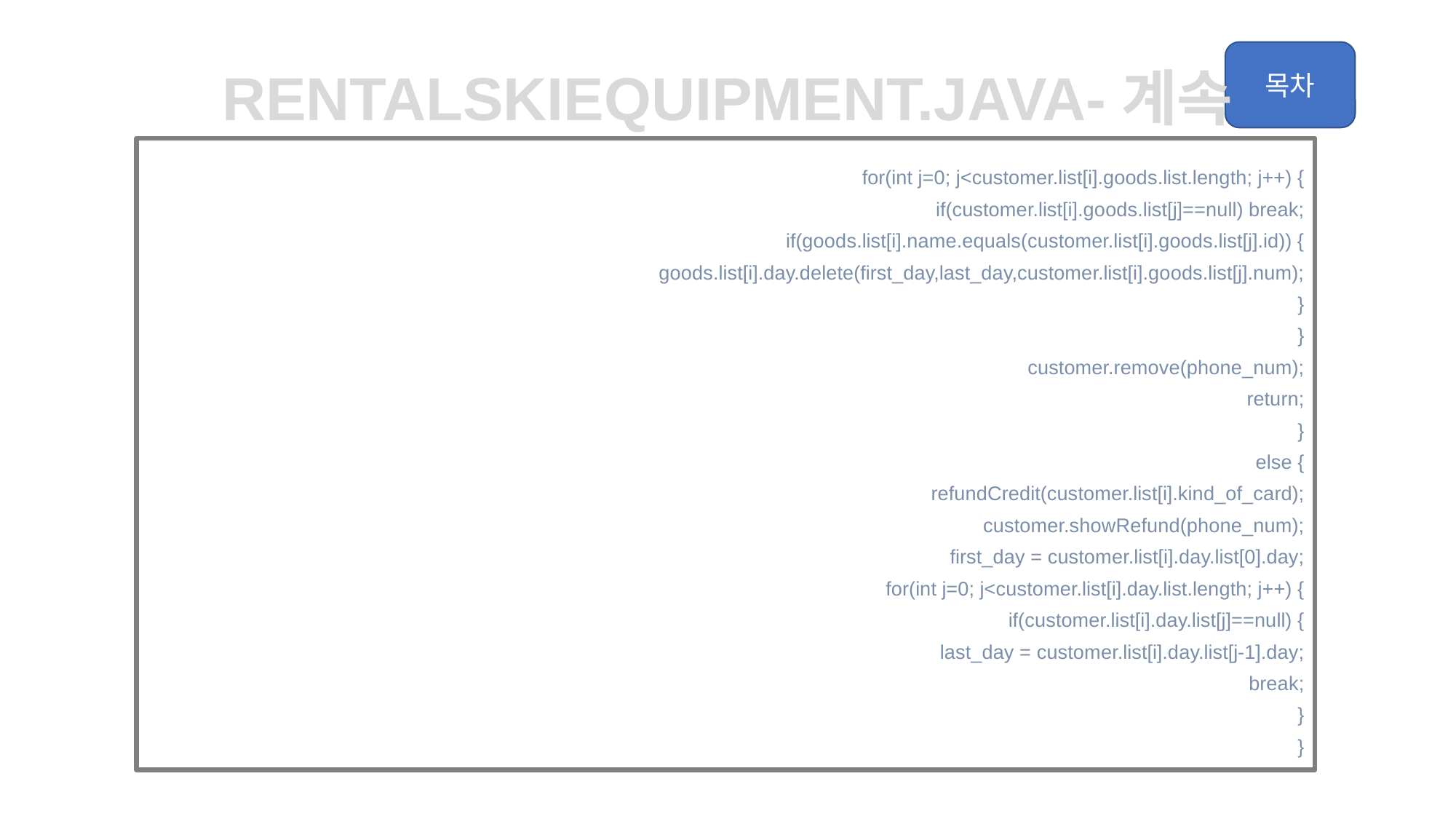

rentalskiequipment.java-계속

						for(int j=0; j<customer.list[i].goods.list.length; j++) {
							if(customer.list[i].goods.list[j]==null) break;
							if(goods.list[i].name.equals(customer.list[i].goods.list[j].id)) {
								goods.list[i].day.delete(first_day,last_day,customer.list[i].goods.list[j].num);
							}
						}
						customer.remove(phone_num);
						return;
					}
					else {
						refundCredit(customer.list[i].kind_of_card);
						customer.showRefund(phone_num);
						first_day = customer.list[i].day.list[0].day;
						for(int j=0; j<customer.list[i].day.list.length; j++) {
							if(customer.list[i].day.list[j]==null) {
								last_day = customer.list[i].day.list[j-1].day;
								break;
							}
						}